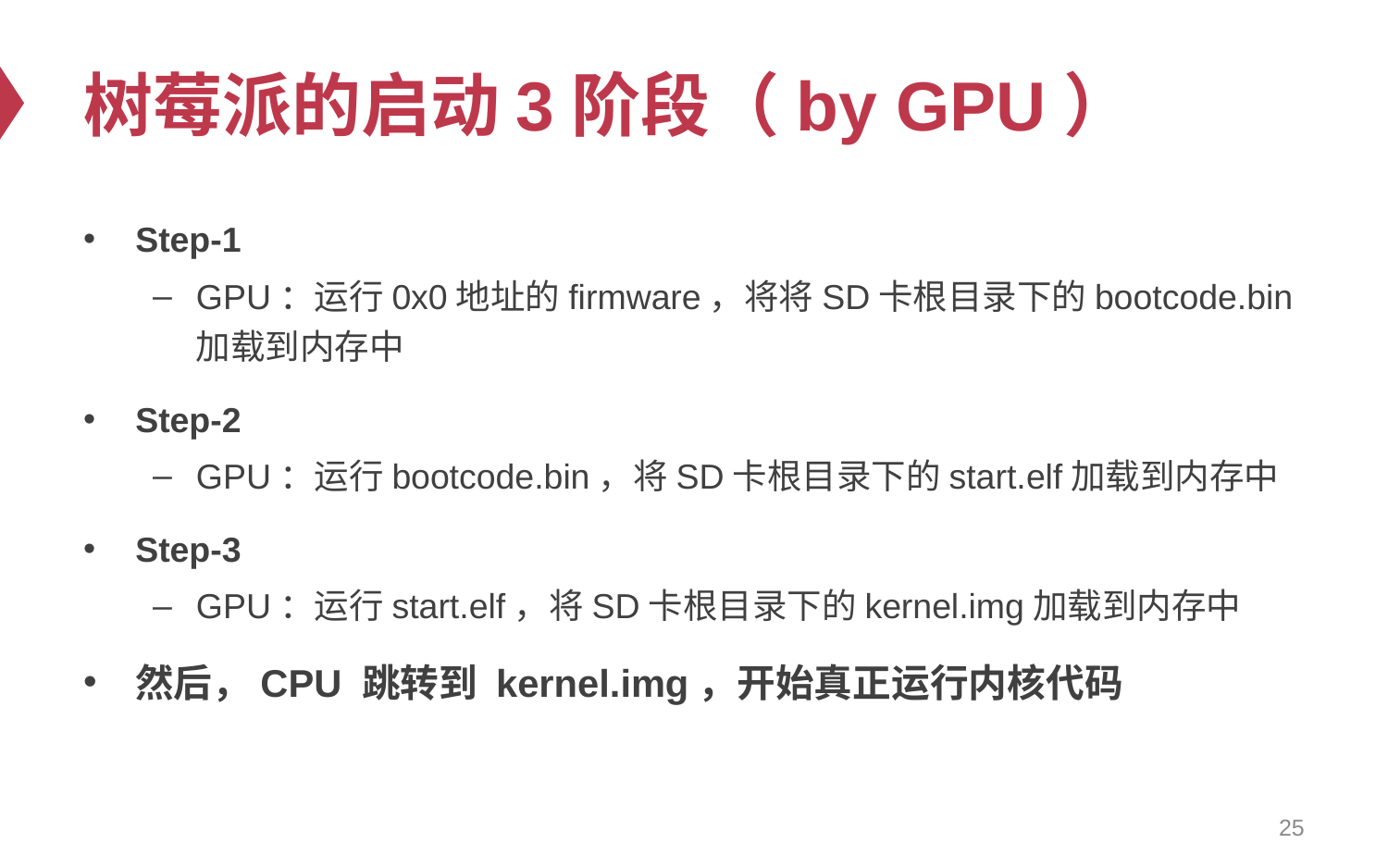

# 树莓派的启动3阶段（by GPU）
Step-1
GPU：运行0x0地址的firmware，将将SD卡根目录下的bootcode.bin加载到内存中
Step-2
GPU：运行bootcode.bin，将SD卡根目录下的start.elf加载到内存中
Step-3
GPU：运行start.elf，将SD卡根目录下的kernel.img加载到内存中
然后，CPU 跳转到 kernel.img，开始真正运行内核代码
25